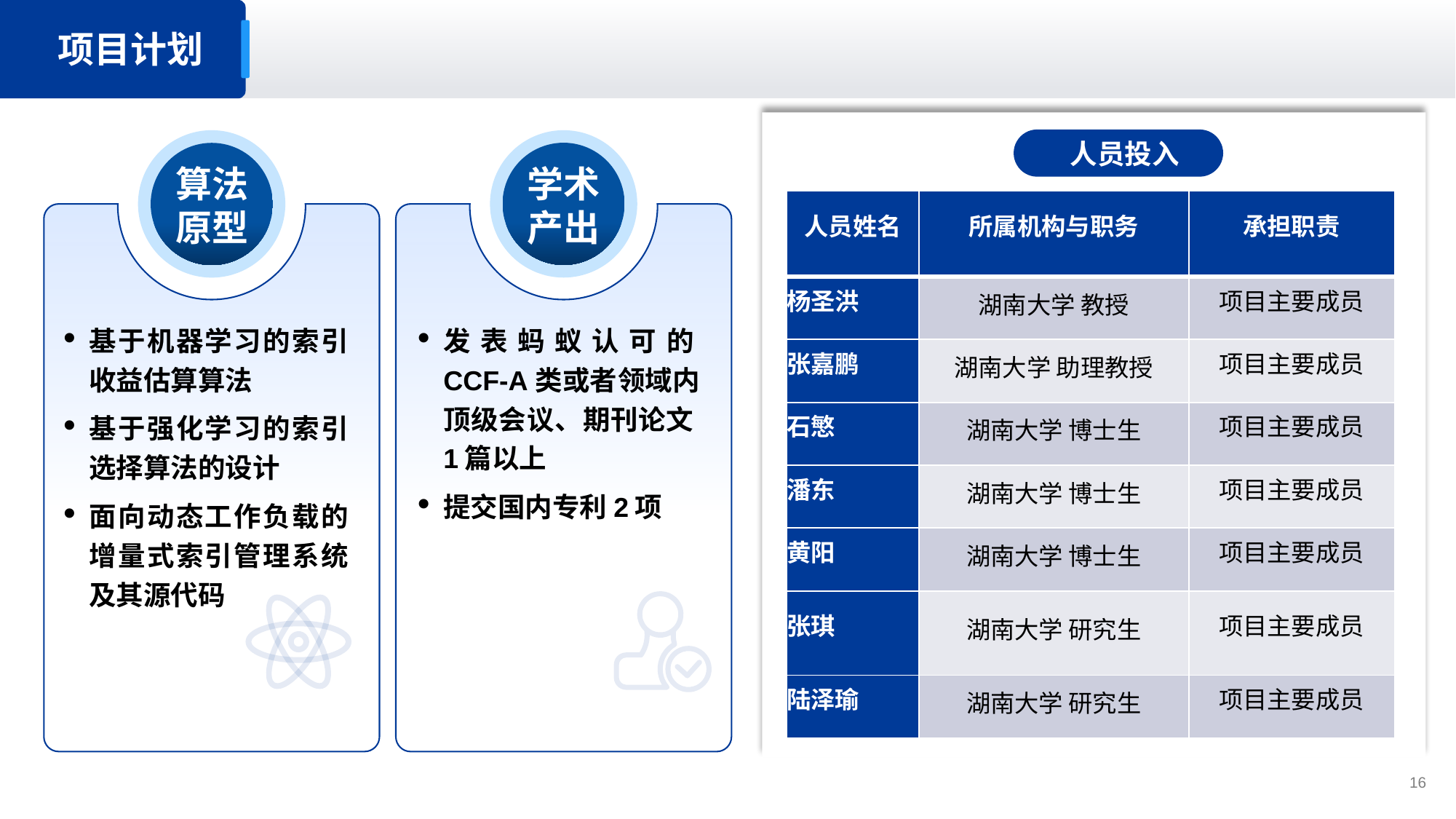

项目计划

学术产出

发表蚂蚁认可的CCF-A类或者领域内顶级会议、期刊论文1篇以上
提交国内专利2项

人员投入

算法原型

基于机器学习的索引收益估算算法
基于强化学习的索引选择算法的设计
面向动态工作负载的增量式索引管理系统及其源代码

| 人员姓名 | 所属机构与职务 | 承担职责 |
| --- | --- | --- |
| 杨圣洪 | 湖南大学 教授 | 项目主要成员 |
| 张嘉鹏 | 湖南大学 助理教授 | 项目主要成员 |
| 石慜 | 湖南大学 博士生 | 项目主要成员 |
| 潘东 | 湖南大学 博士生 | 项目主要成员 |
| 黄阳 | 湖南大学 博士生 | 项目主要成员 |
| 张琪 | 湖南大学 研究生 | 项目主要成员 |
| 陆泽瑜 | 湖南大学 研究生 | 项目主要成员 |